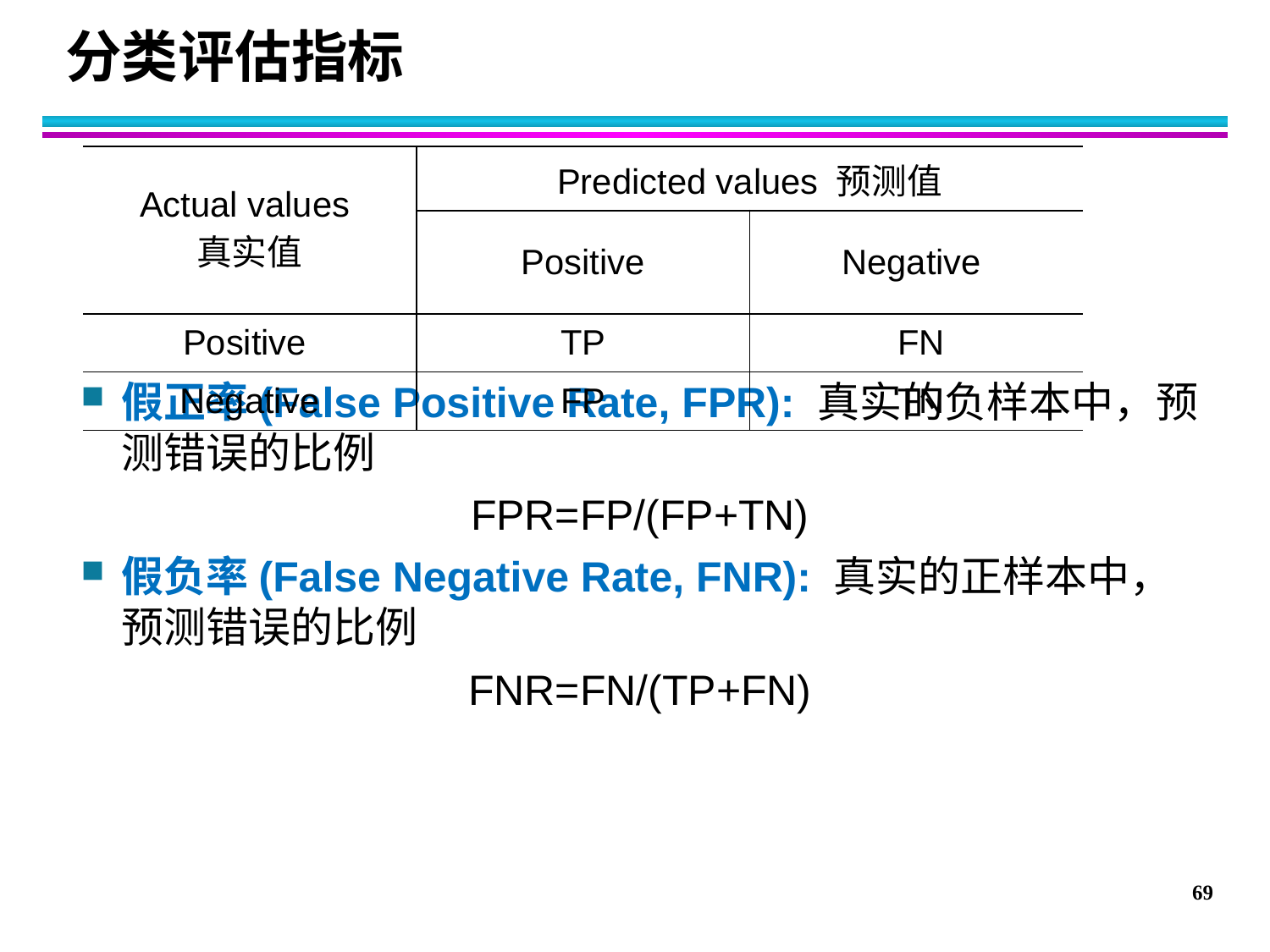

# 分类评估指标
| Actual values 真实值 | Predicted values 预测值 |  |
| --- | --- | --- |
|  | Positive | Negative |
| Positive | TP | FN |
| Negative | FP | TN |

假正率(False Positive Rate, FPR): 真实的负样本中，预测错误的比例
FPR=FP/(FP+TN)
假负率(False Negative Rate, FNR): 真实的正样本中，预测错误的比例
FNR=FN/(TP+FN)

69